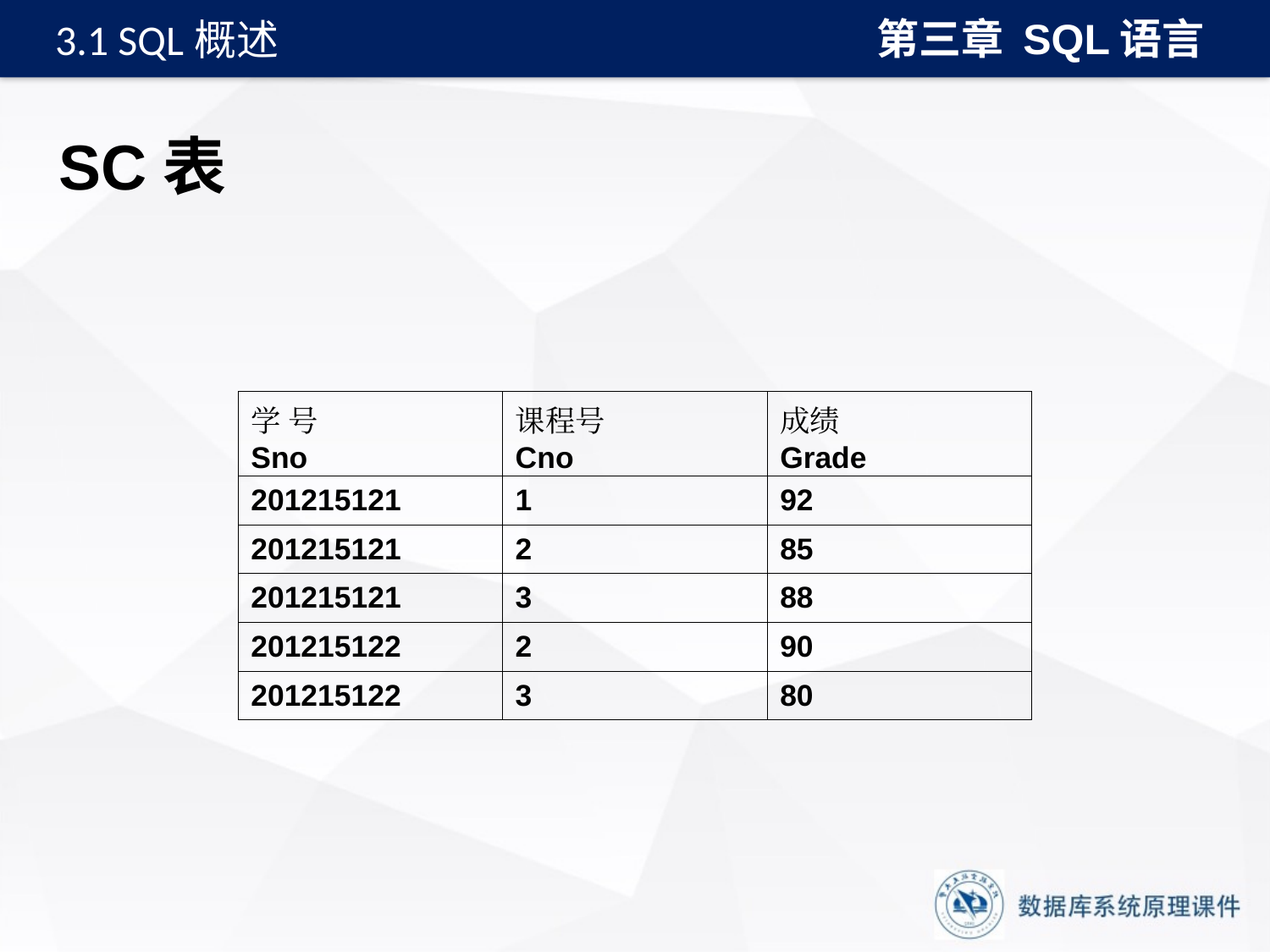

第三章 SQL语言
3.1 SQL概述
# SC表

| 学 号 Sno | 课程号 Cno | 成绩 Grade |
| --- | --- | --- |
| 201215121 | 1 | 92 |
| 201215121 | 2 | 85 |
| 201215121 | 3 | 88 |
| 201215122 | 2 | 90 |
| 201215122 | 3 | 80 |